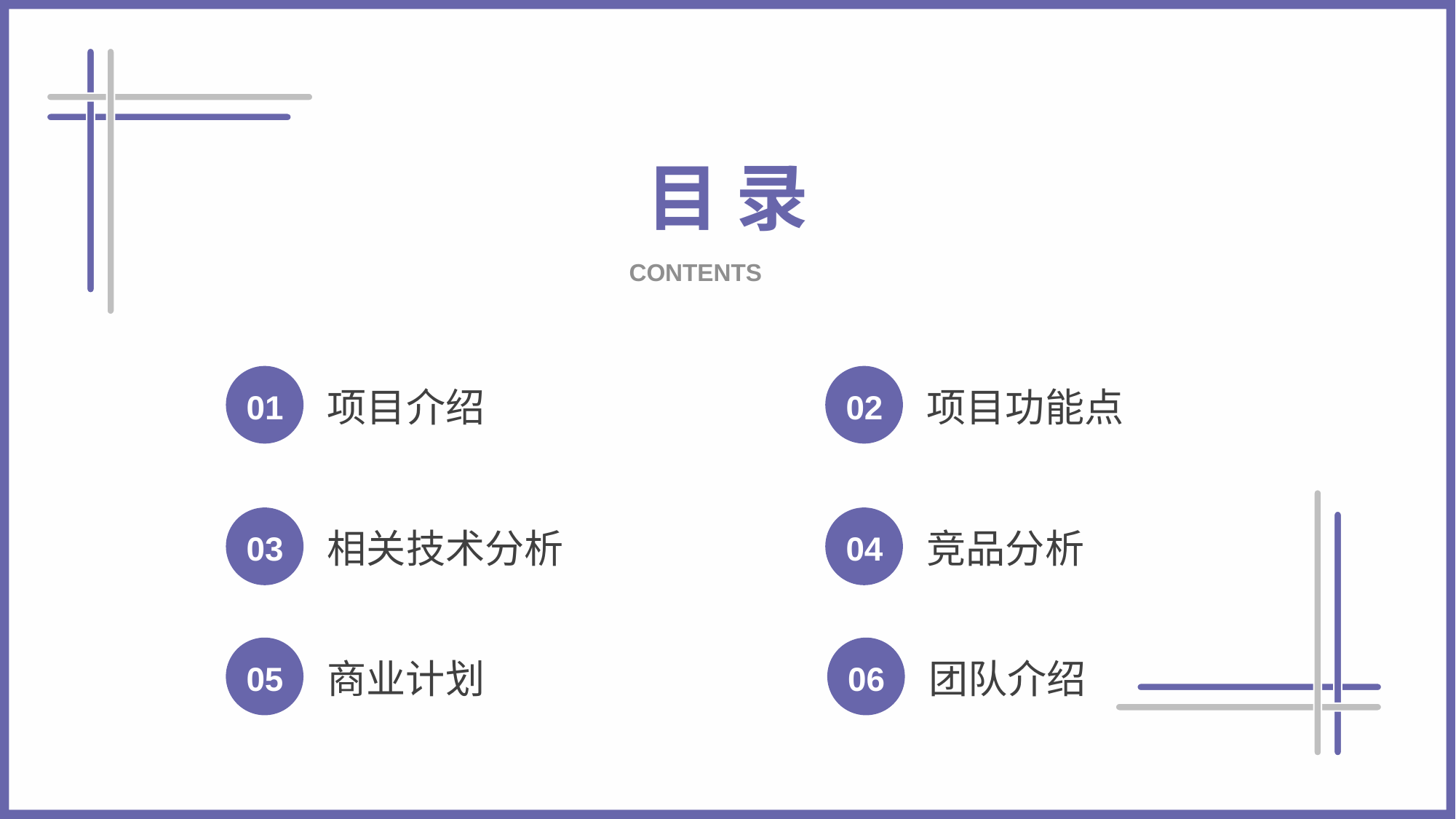

目 录
CONTENTS

01
项目介绍

02
项目功能点

03
相关技术分析

04
竞品分析

05
商业计划

06
团队介绍